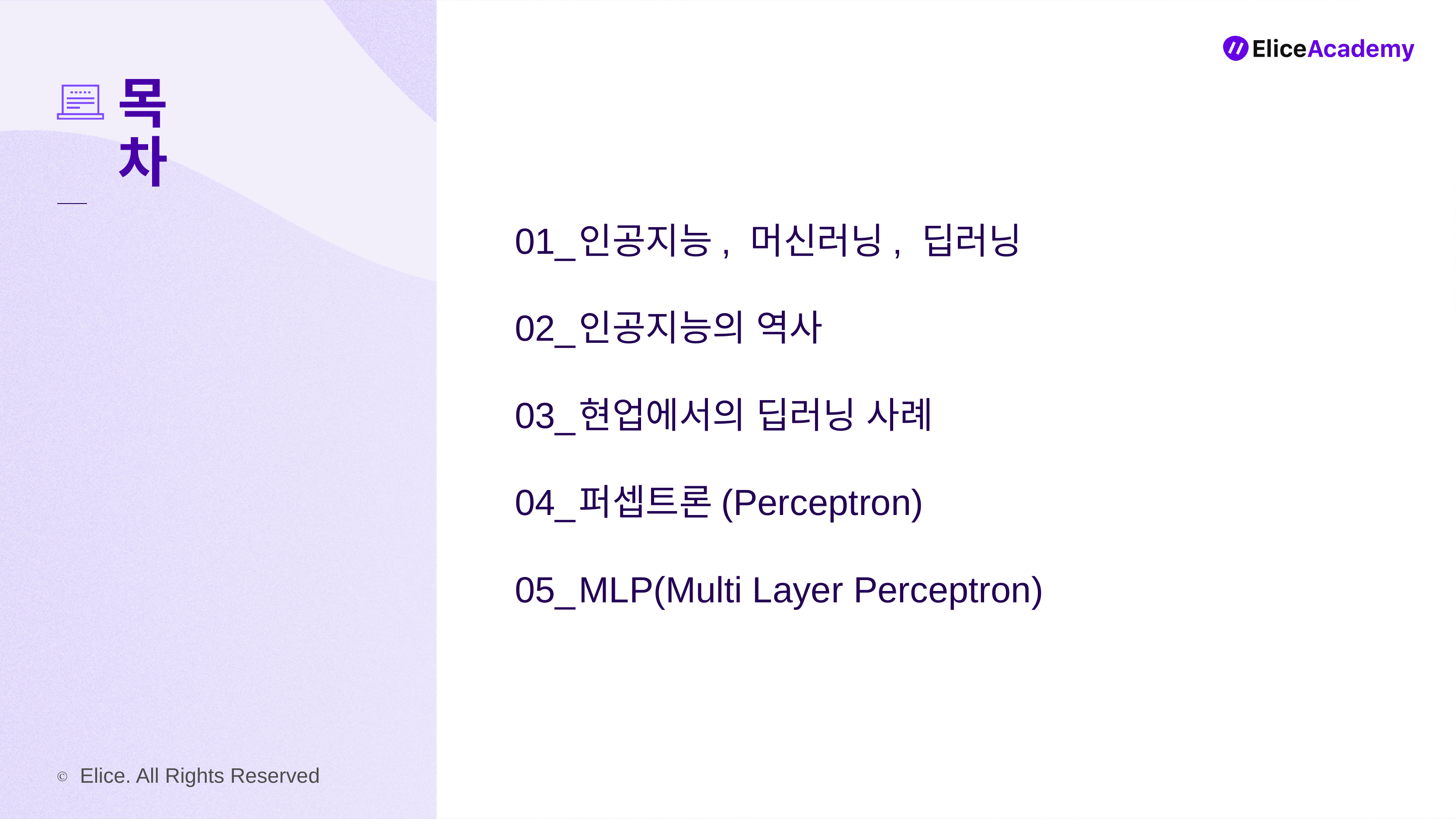

01_
02_
03_
04_
05_

인공지능, 머신러닝, 딥러닝
인공지능의 역사
현업에서의 딥러닝 사례
퍼셉트론(Perceptron)
MLP(Multi Layer Perceptron)